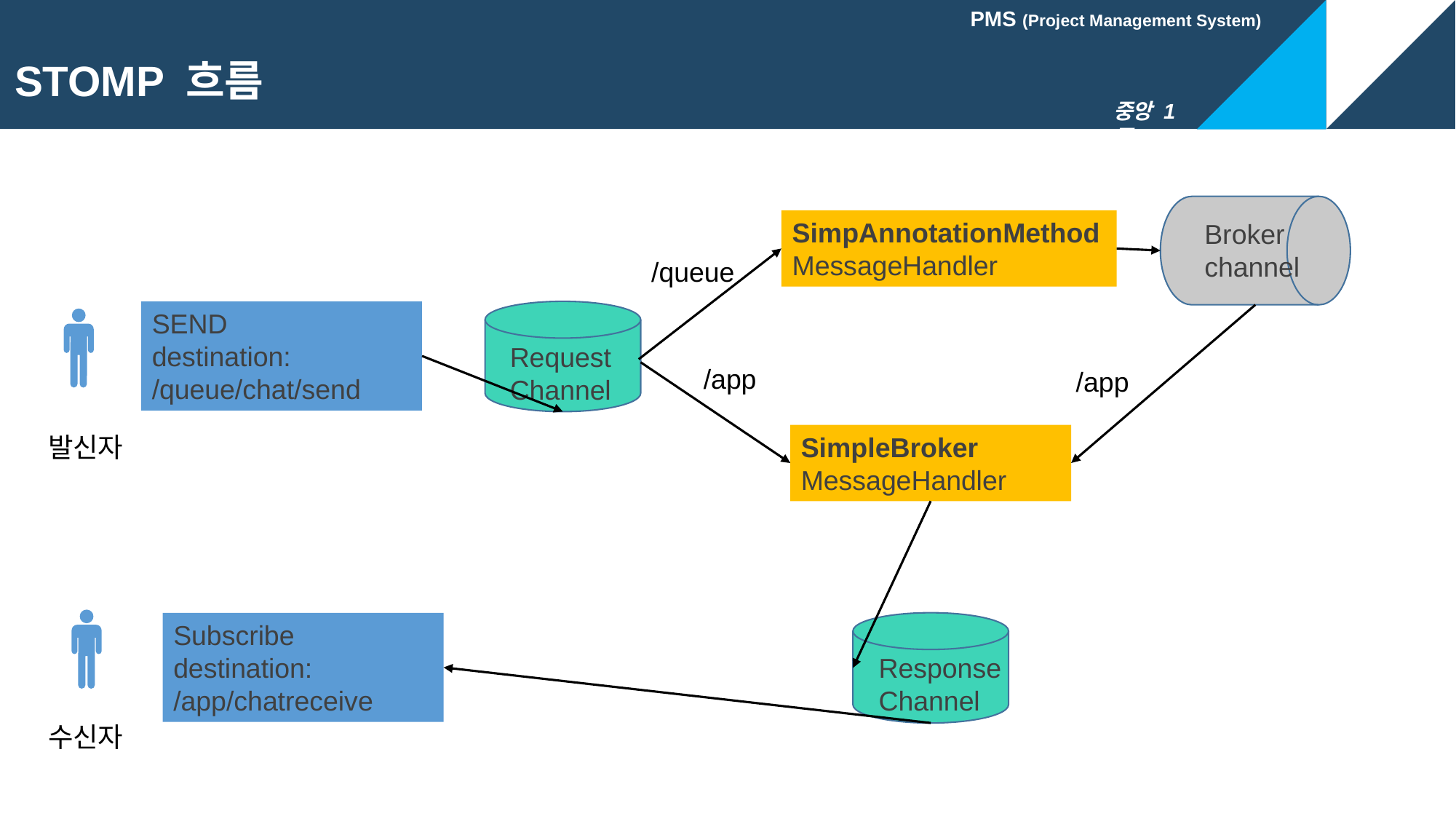

STOMP 흐름

SimpAnnotationMethod
MessageHandler
Broker
channel
/queue

SEND
destination:
/queue/chat/send

Request
Channel
/app
/app
발신자
SimpleBroker
MessageHandler

Subscribe
destination:
/app/chatreceive
Response
Channel
수신자